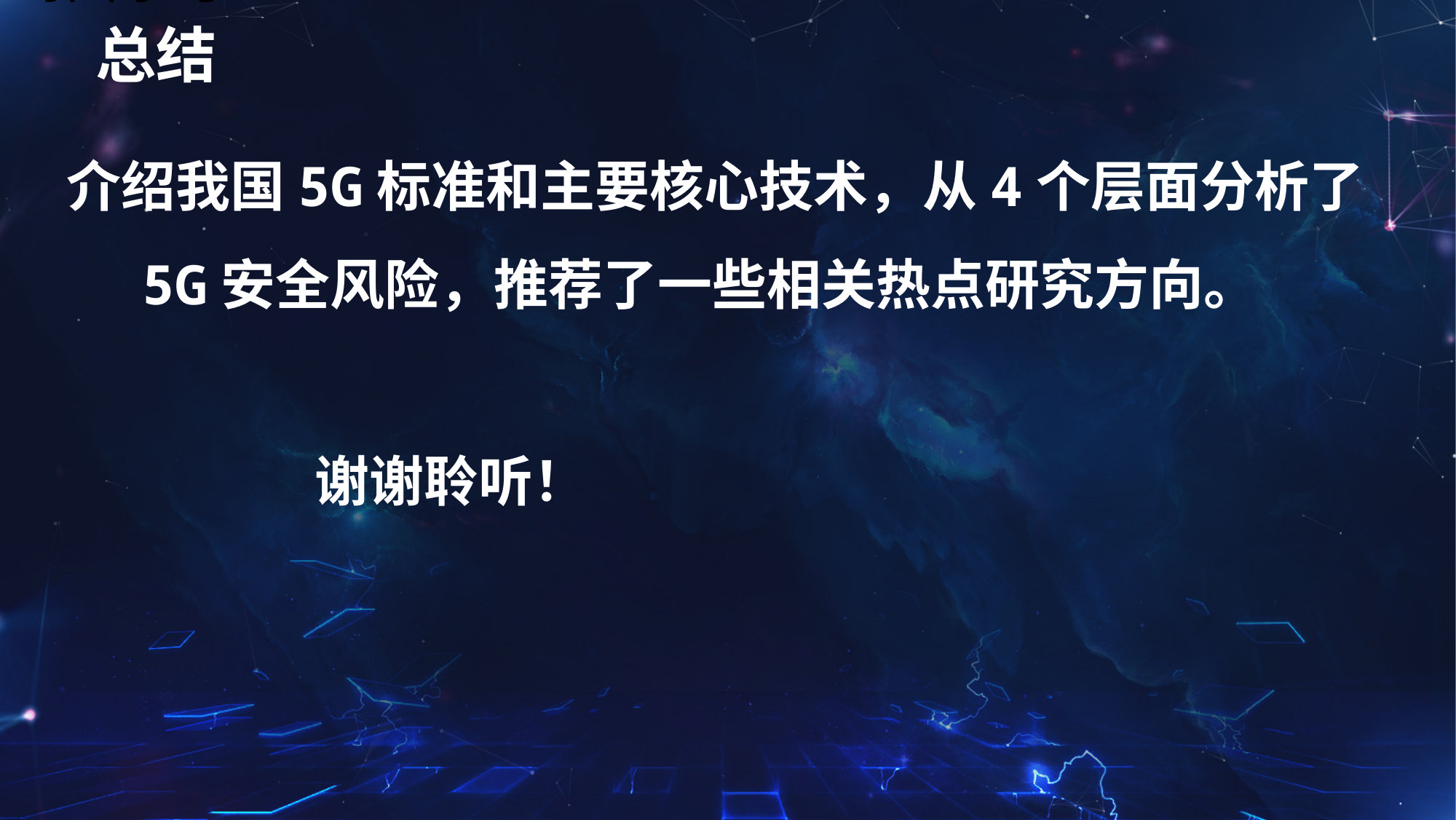

# 总结
介绍我国5G标准和主要核心技术，从4个层面分析了5G安全风险，推荐了一些相关热点研究方向。

                   谢谢聆听！